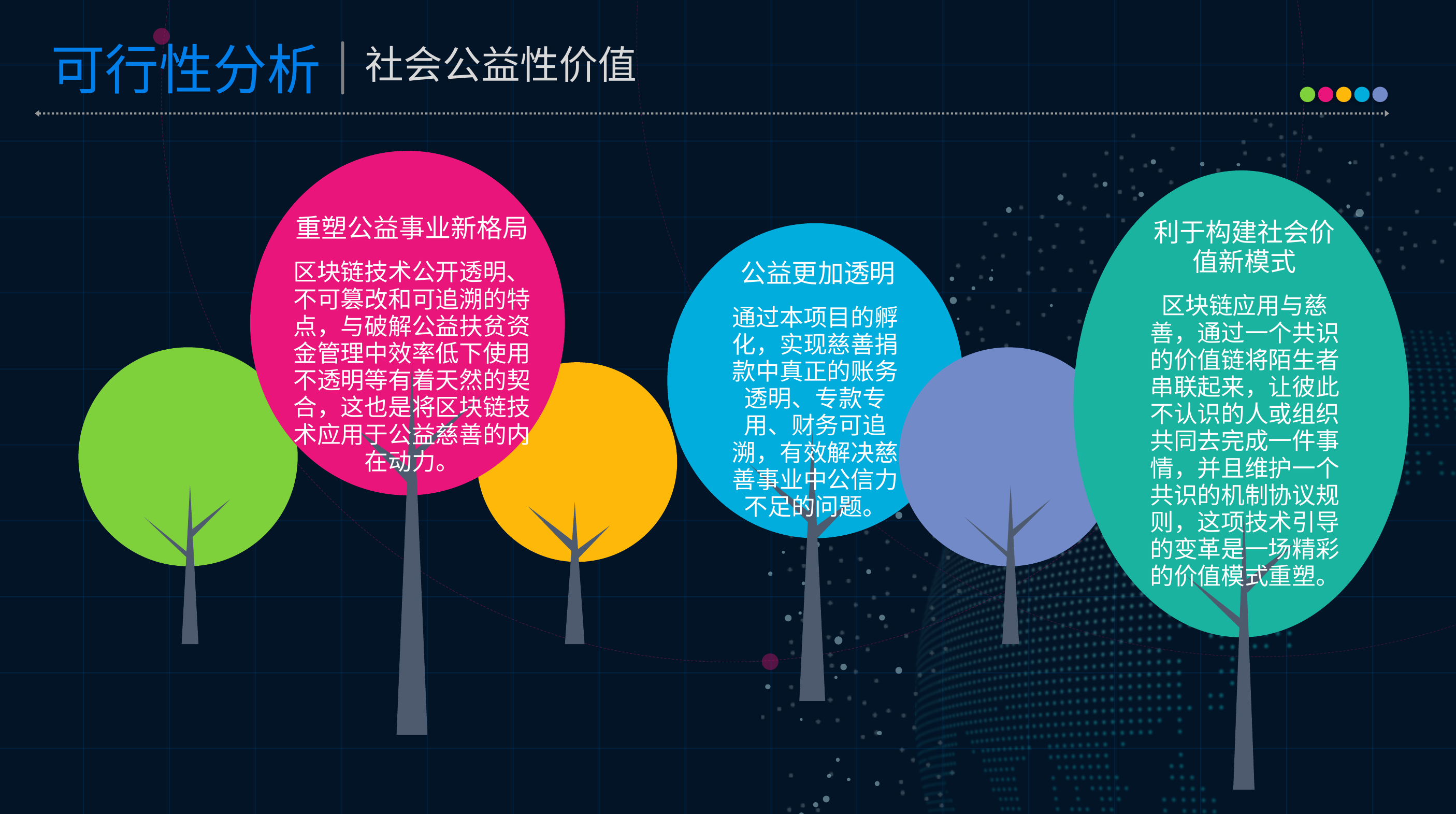

社会公益性价值

重塑公益事业新格局
区块链技术公开透明、不可篡改和可追溯的特点，与破解公益扶贫资金管理中效率低下使用不透明等有着天然的契合，这也是将区块链技术应用于公益慈善的内在动力。

利于构建社会价值新模式
区块链应用与慈善，通过一个共识的价值链将陌生者串联起来，让彼此不认识的人或组织共同去完成一件事情，并且维护一个共识的机制协议规则，这项技术引导的变革是一场精彩的价值模式重塑。

公益更加透明
通过本项目的孵化，实现慈善捐款中真正的账务透明、专款专用、财务可追溯，有效解决慈善事业中公信力不足的问题。